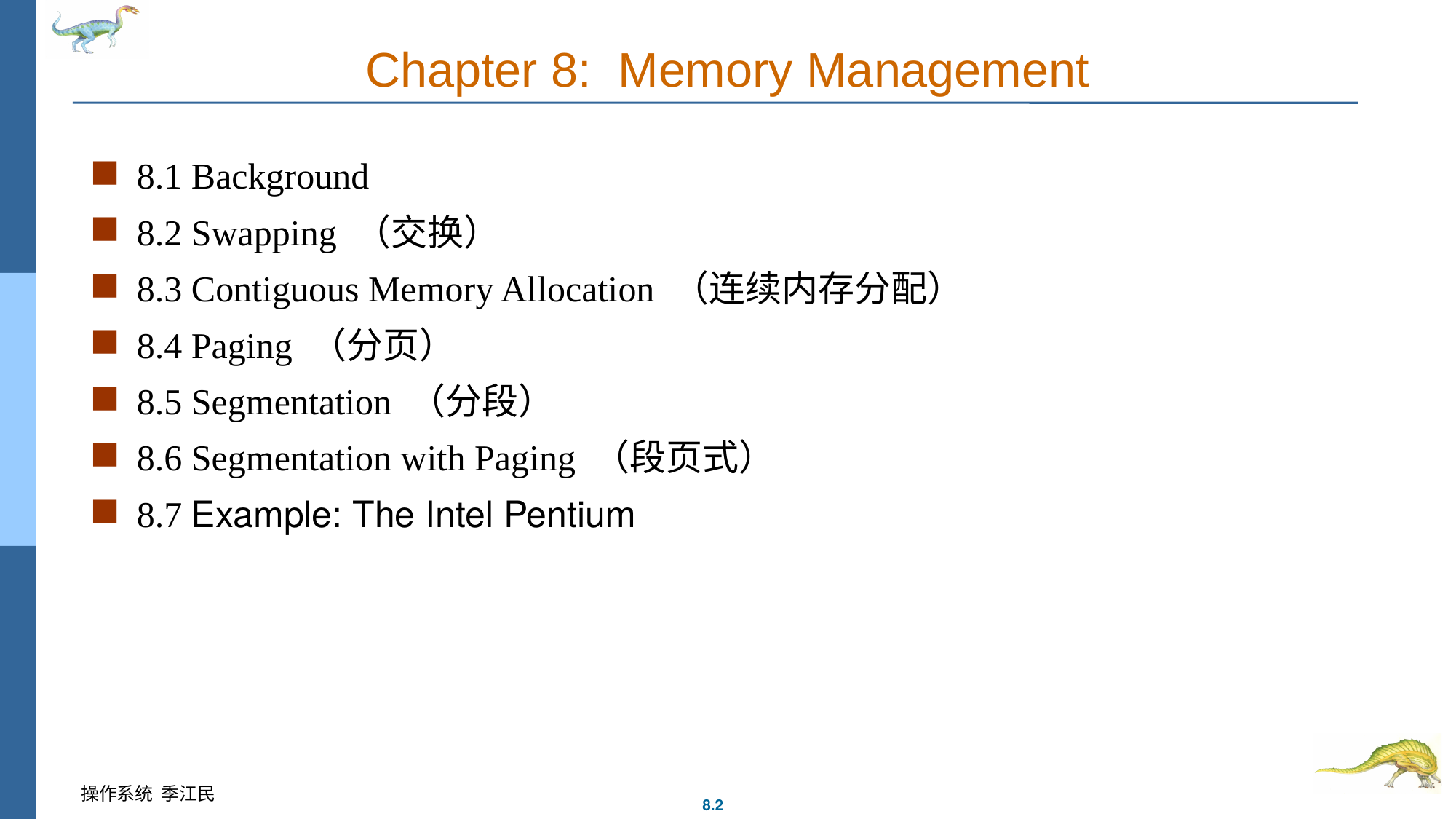

# Chapter 8:  Memory Management
8.1 Background
8.2 Swapping （交换）
8.3 Contiguous Memory Allocation （连续内存分配）
8.4 Paging （分页）
8.5 Segmentation （分段）
8.6 Segmentation with Paging （段页式）
8.7 Example: The Intel Pentium